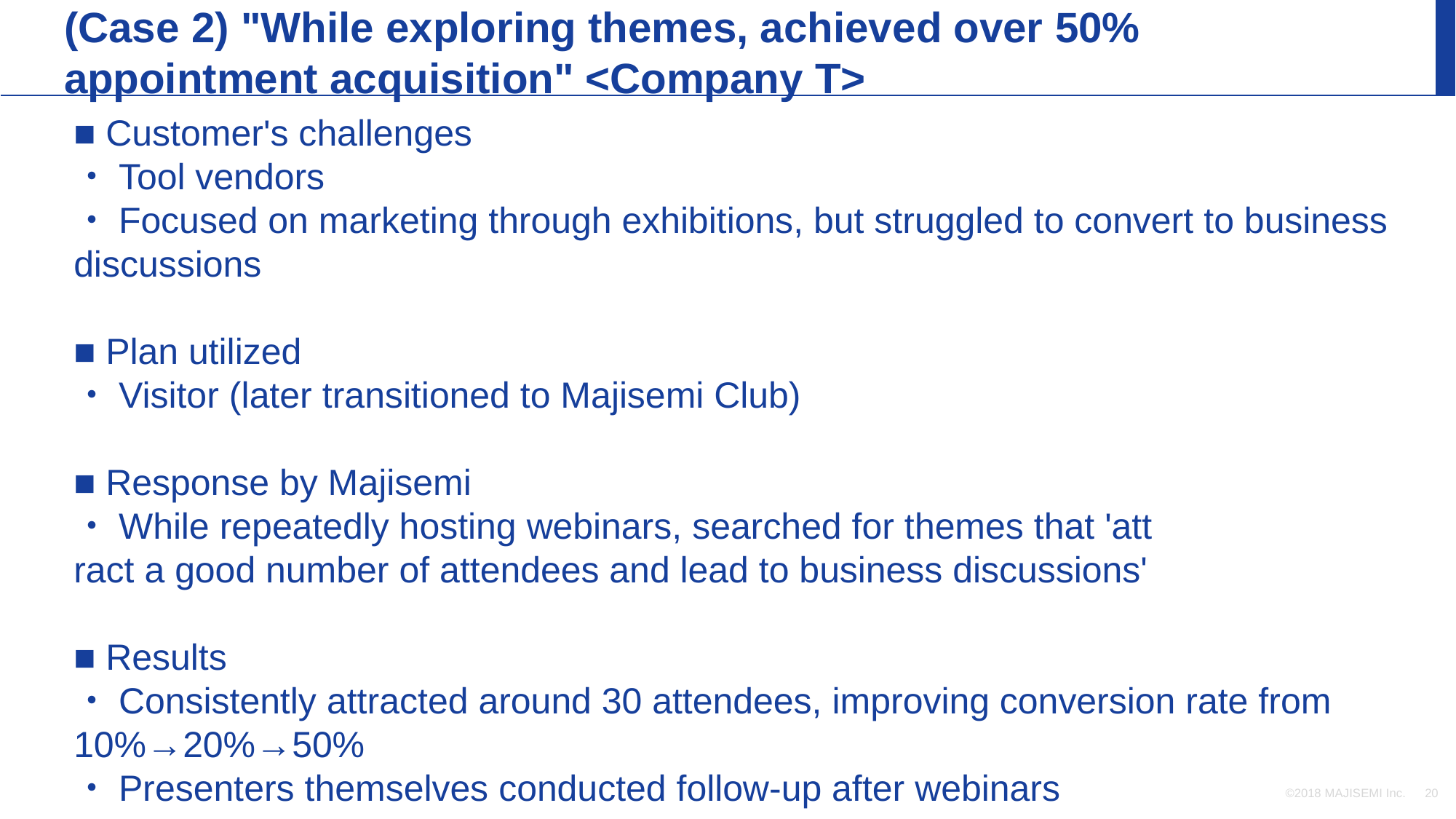

(Case 2) "While exploring themes, achieved over 50% appointment acquisition" <Company T>
■ Customer's challenges
・Tool vendors
・Focused on marketing through exhibitions, but struggled to convert to business discussions

■ Plan utilized
・Visitor (later transitioned to Majisemi Club)

■ Response by Majisemi
・While repeatedly hosting webinars, searched for themes that 'att
ract a good number of attendees and lead to business discussions'

■ Results
・Consistently attracted around 30 attendees, improving conversion rate from 10%→20%→50%
・Presenters themselves conducted follow-up after webinars
©2018 MAJISEMI Inc.
20